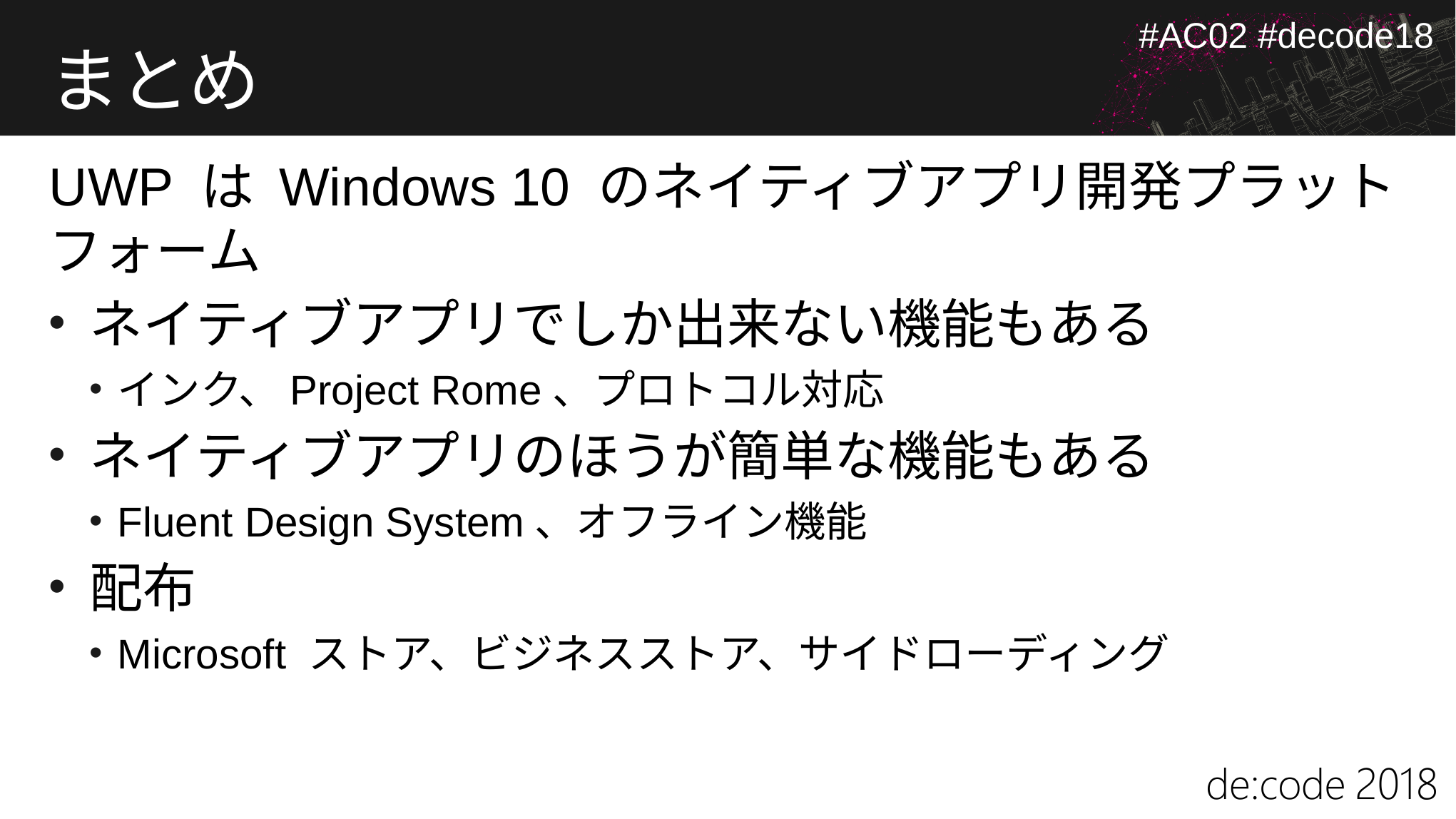

# まとめ
UWP は Windows 10 のネイティブアプリ開発プラットフォーム
ネイティブアプリでしか出来ない機能もある
インク、Project Rome、プロトコル対応
ネイティブアプリのほうが簡単な機能もある
Fluent Design System、オフライン機能
配布
Microsoft ストア、ビジネスストア、サイドローディング